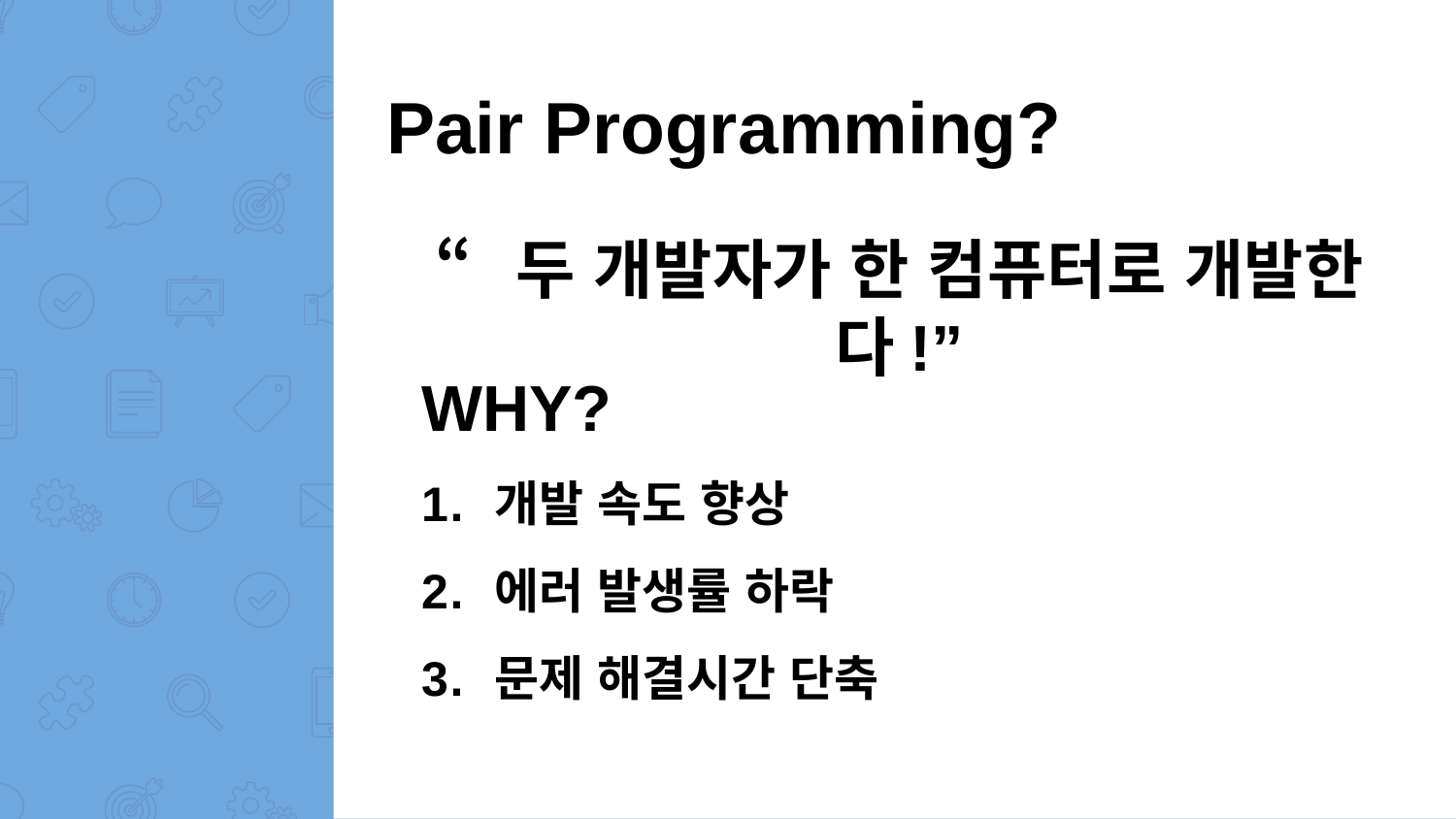

Pair Programming?
“두 개발자가 한 컴퓨터로 개발한다!”
WHY?
개발 속도 향상
에러 발생률 하락
문제 해결시간 단축